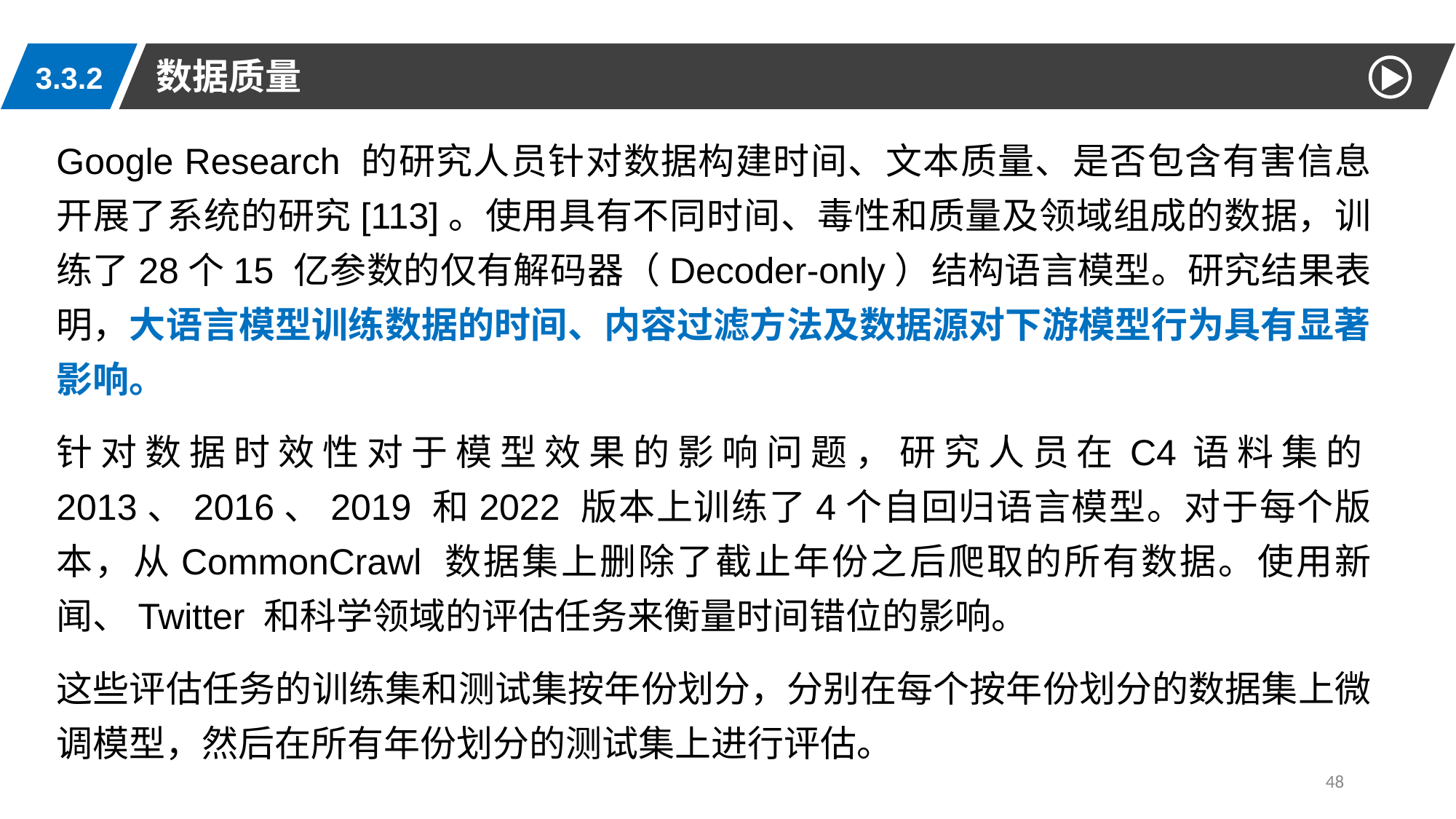

数据质量
3.3.2

Google Research 的研究人员针对数据构建时间、文本质量、是否包含有害信息开展了系统的研究[113]。使用具有不同时间、毒性和质量及领域组成的数据，训练了28个15 亿参数的仅有解码器（Decoder-only）结构语言模型。研究结果表明，大语言模型训练数据的时间、内容过滤方法及数据源对下游模型行为具有显著影响。
针对数据时效性对于模型效果的影响问题，研究人员在C4语料集的2013、2016、2019 和2022 版本上训练了4个自回归语言模型。对于每个版本，从CommonCrawl 数据集上删除了截止年份之后爬取的所有数据。使用新闻、Twitter 和科学领域的评估任务来衡量时间错位的影响。
这些评估任务的训练集和测试集按年份划分，分别在每个按年份划分的数据集上微调模型，然后在所有年份划分的测试集上进行评估。
48